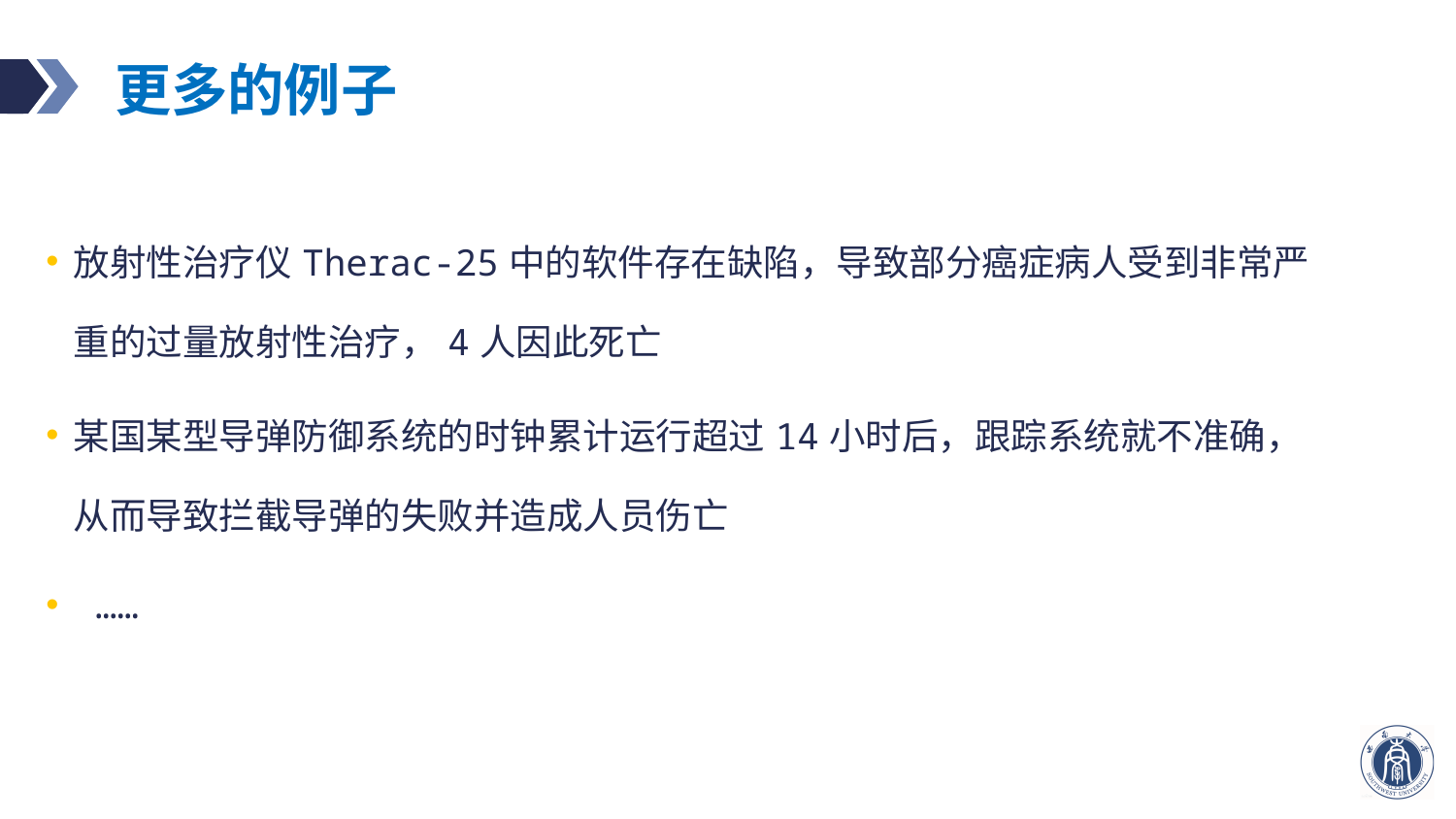

# 更多的例子
放射性治疗仪Therac-25中的软件存在缺陷，导致部分癌症病人受到非常严重的过量放射性治疗，4人因此死亡
某国某型导弹防御系统的时钟累计运行超过14小时后，跟踪系统就不准确，从而导致拦截导弹的失败并造成人员伤亡
 ……